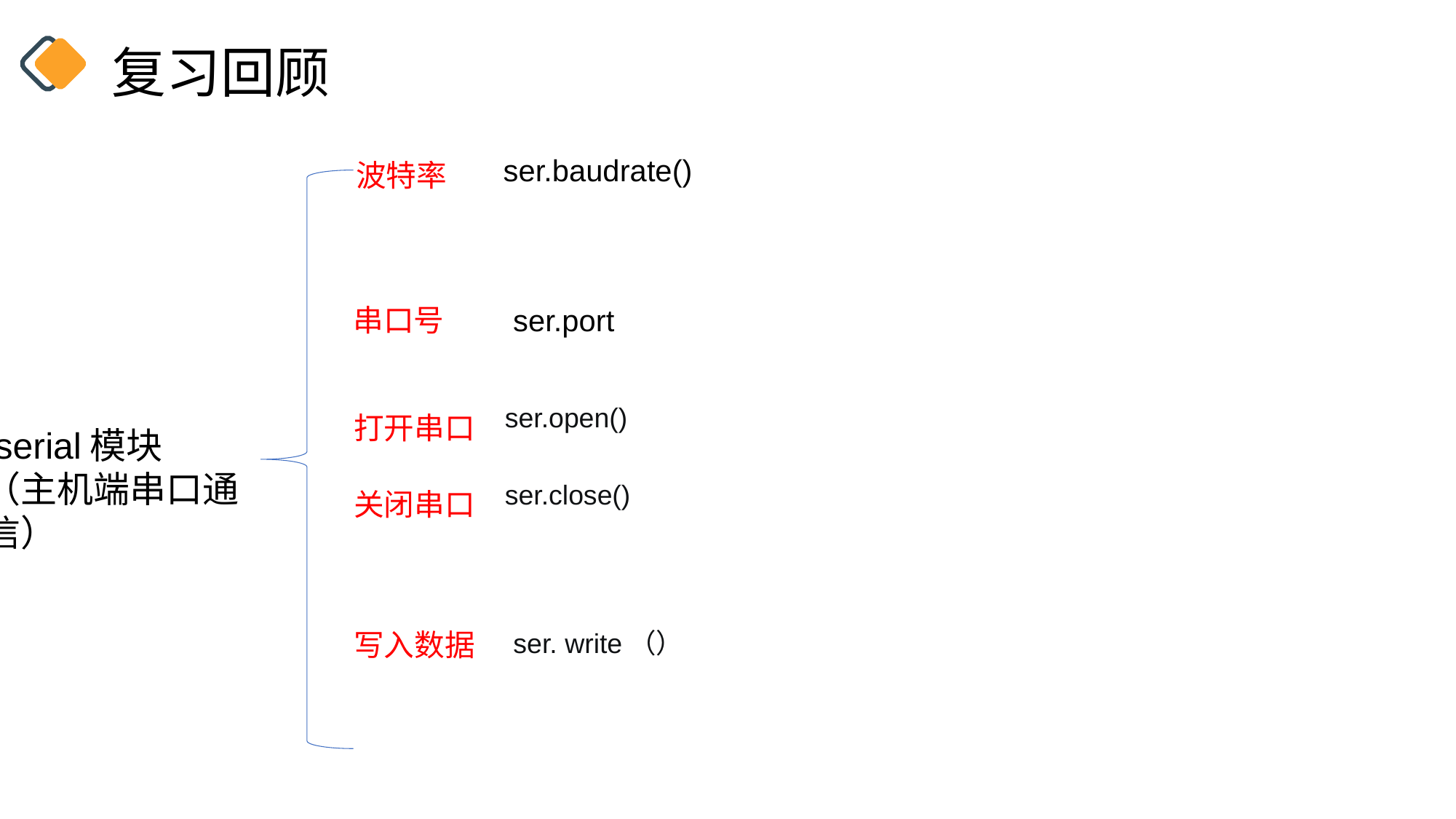

复习回顾

 ser.baudrate()
波特率

串口号
 ser.port
ser.open()
打开串口
 serial模块
（主机端串口通信）
ser.close()
关闭串口
写入数据
ser. write（）